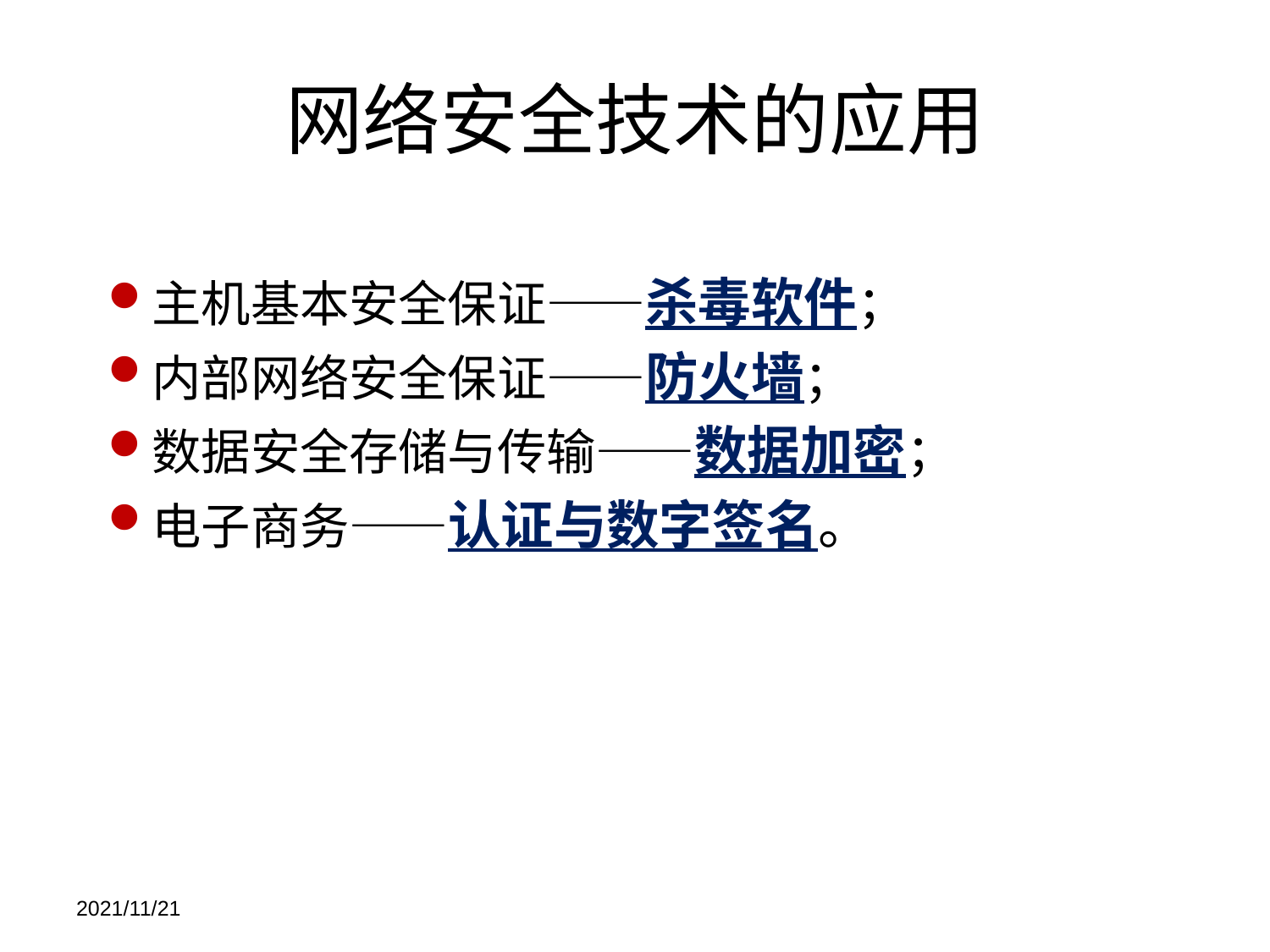

# 网络安全技术的应用

主机基本安全保证——杀毒软件；
内部网络安全保证——防火墙；
数据安全存储与传输——数据加密；
电子商务——认证与数字签名。

2021/11/21